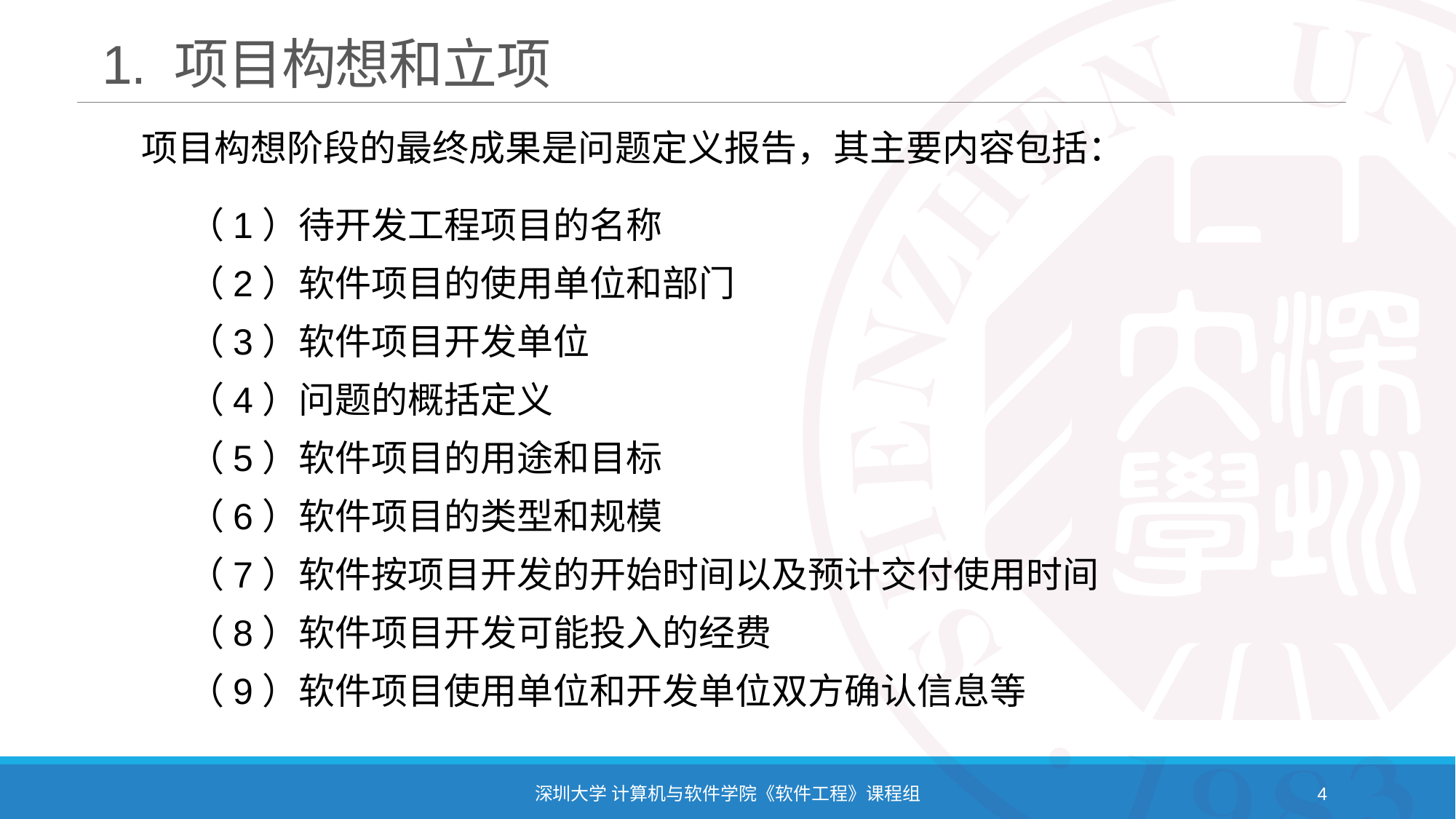

# 1. 项目构想和立项
项目构想阶段的最终成果是问题定义报告，其主要内容包括：
（1）待开发工程项目的名称
（2）软件项目的使用单位和部门
（3）软件项目开发单位
（4）问题的概括定义
（5）软件项目的用途和目标
（6）软件项目的类型和规模
（7）软件按项目开发的开始时间以及预计交付使用时间
（8）软件项目开发可能投入的经费
（9）软件项目使用单位和开发单位双方确认信息等
深圳大学 计算机与软件学院《软件工程》课程组
4